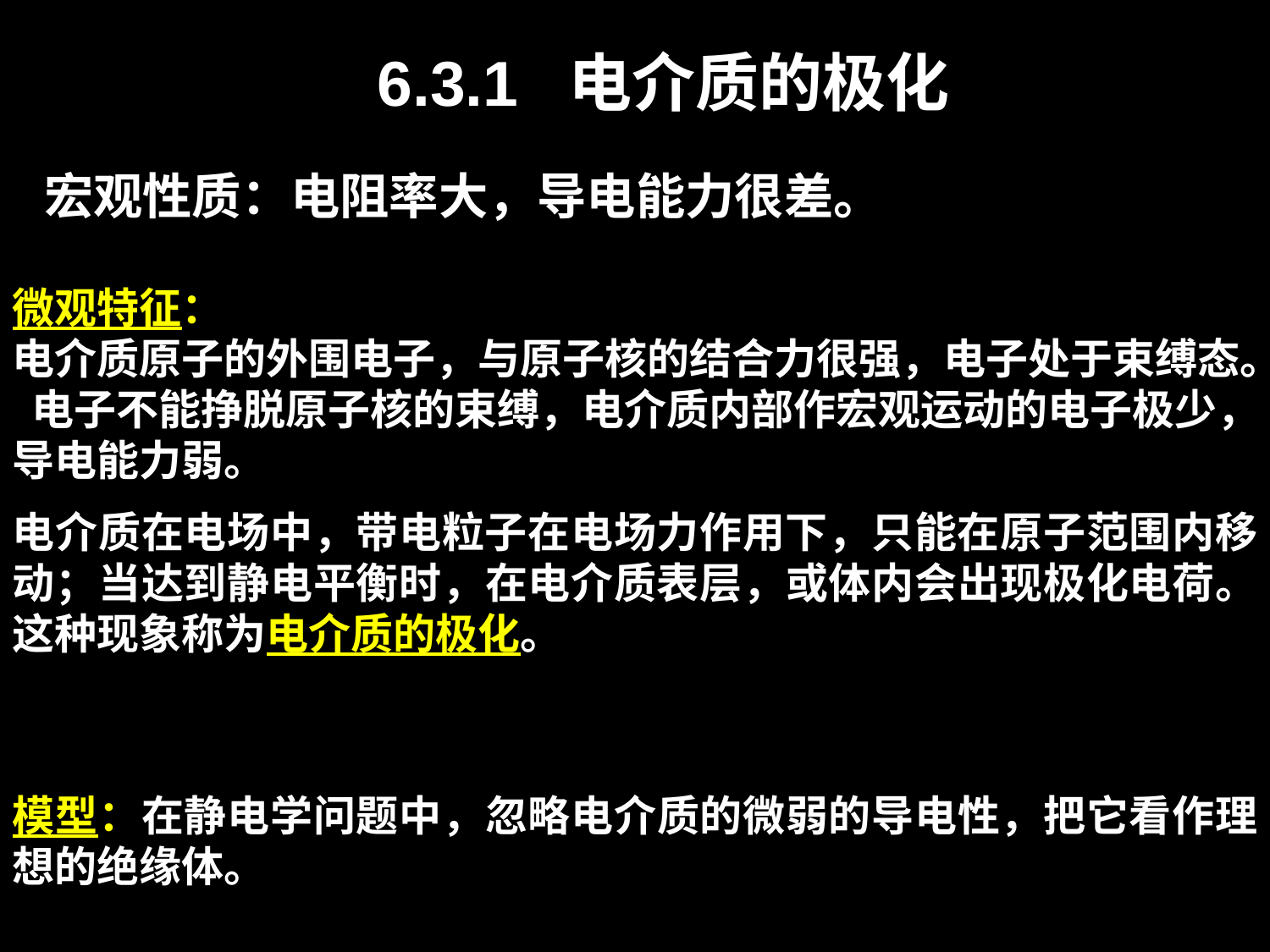

6.3.1  电介质的极化
宏观性质：电阻率大，导电能力很差。
微观特征：
电介质原子的外围电子，与原子核的结合力很强，电子处于束缚态。  电子不能挣脱原子核的束缚，电介质内部作宏观运动的电子极少，导电能力弱。
电介质在电场中，带电粒子在电场力作用下，只能在原子范围内移动；当达到静电平衡时，在电介质表层，或体内会出现极化电荷。这种现象称为电介质的极化。
模型：在静电学问题中，忽略电介质的微弱的导电性，把它看作理想的绝缘体。